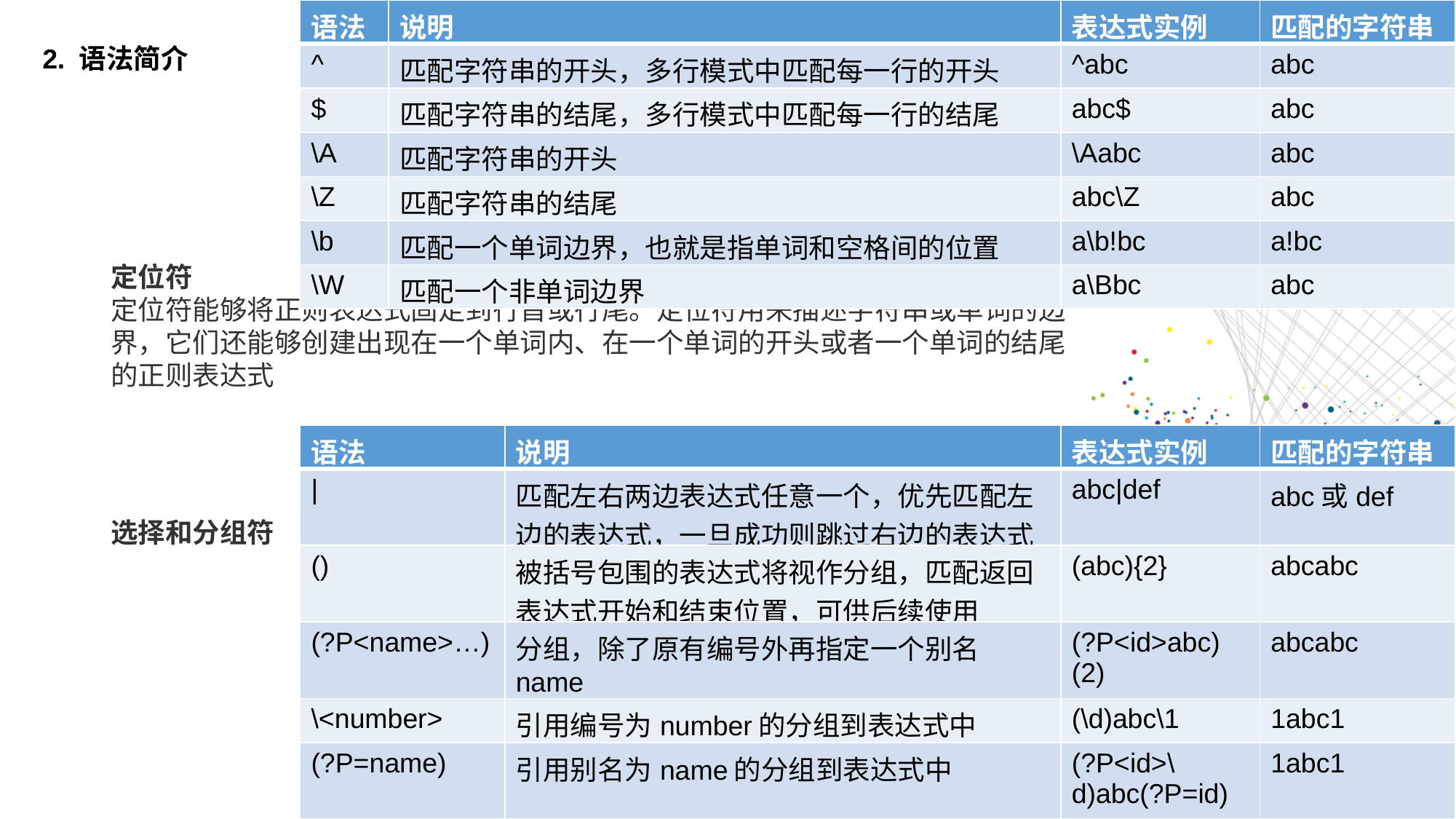

| 语法 | 说明 | 表达式实例 | 匹配的字符串 |
| --- | --- | --- | --- |
| ^ | 匹配字符串的开头，多行模式中匹配每一行的开头 | ^abc | abc |
| $ | 匹配字符串的结尾，多行模式中匹配每一行的结尾 | abc$ | abc |
| \A | 匹配字符串的开头 | \Aabc | abc |
| \Z | 匹配字符串的结尾 | abc\Z | abc |
| \b | 匹配一个单词边界，也就是指单词和空格间的位置 | a\b!bc | a!bc |
| \W | 匹配一个非单词边界 | a\Bbc | abc |
2. 语法简介
定位符
定位符能够将正则表达式固定到行首或行尾。定位符用来描述字符串或单词的边界，它们还能够创建出现在一个单词内、在一个单词的开头或者一个单词的结尾的正则表达式
| 语法 | 说明 | 表达式实例 | 匹配的字符串 |
| --- | --- | --- | --- |
| | | 匹配左右两边表达式任意一个，优先匹配左边的表达式，一旦成功则跳过右边的表达式 | abc|def | abc或def |
| () | 被括号包围的表达式将视作分组，匹配返回表达式开始和结束位置，可供后续使用 | (abc){2} | abcabc |
| (?P<name>…) | 分组，除了原有编号外再指定一个别名name | (?P<id>abc)(2) | abcabc |
| \<number> | 引用编号为number的分组到表达式中 | (\d)abc\1 | 1abc1 |
| (?P=name) | 引用别名为name的分组到表达式中 | (?P<id>\d)abc(?P=id) | 1abc1 |
选择和分组符